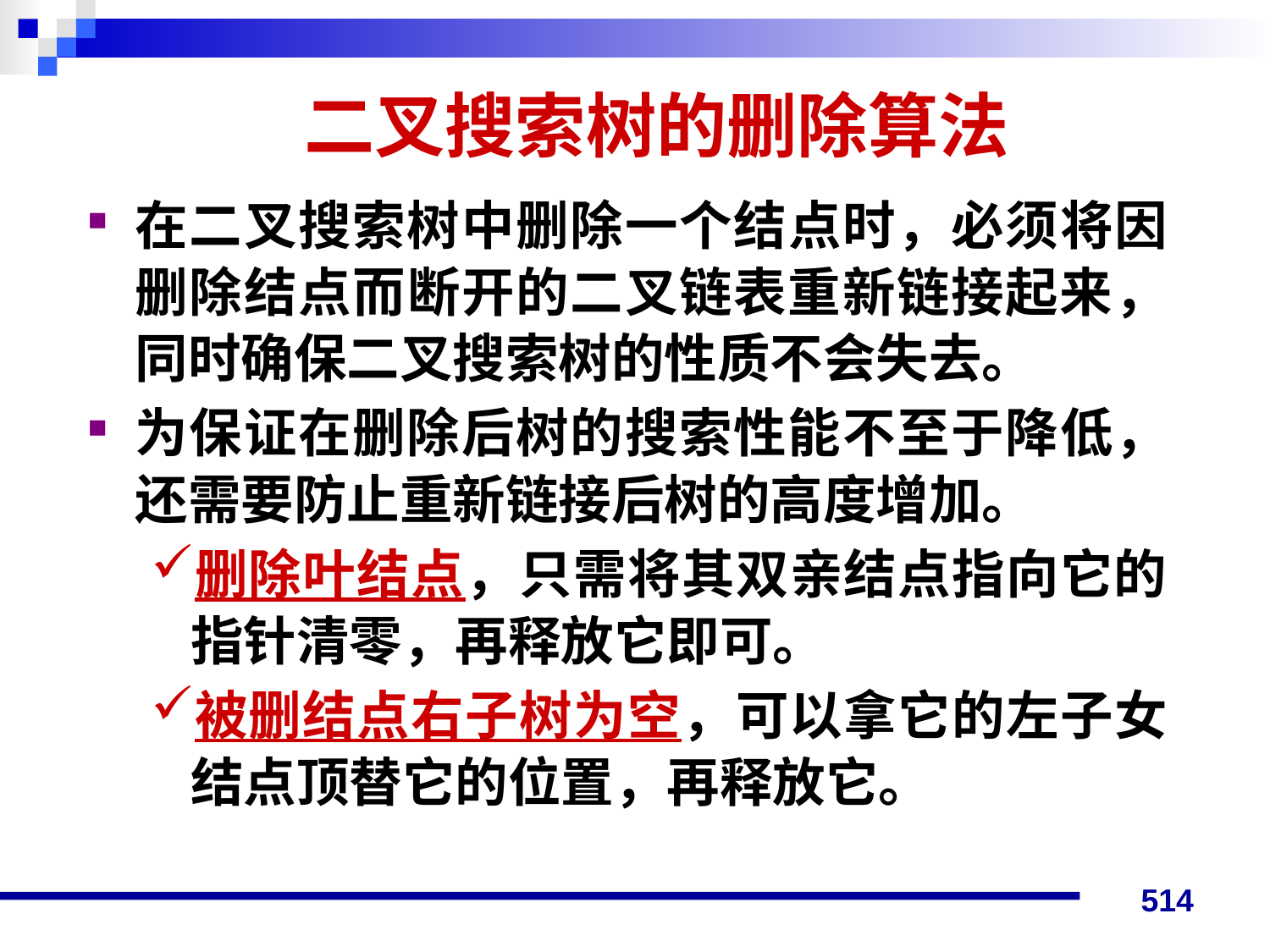

# 二叉搜索树的删除算法
在二叉搜索树中删除一个结点时，必须将因删除结点而断开的二叉链表重新链接起来，同时确保二叉搜索树的性质不会失去。
为保证在删除后树的搜索性能不至于降低，还需要防止重新链接后树的高度增加。
删除叶结点，只需将其双亲结点指向它的指针清零，再释放它即可。
被删结点右子树为空，可以拿它的左子女结点顶替它的位置，再释放它。
514